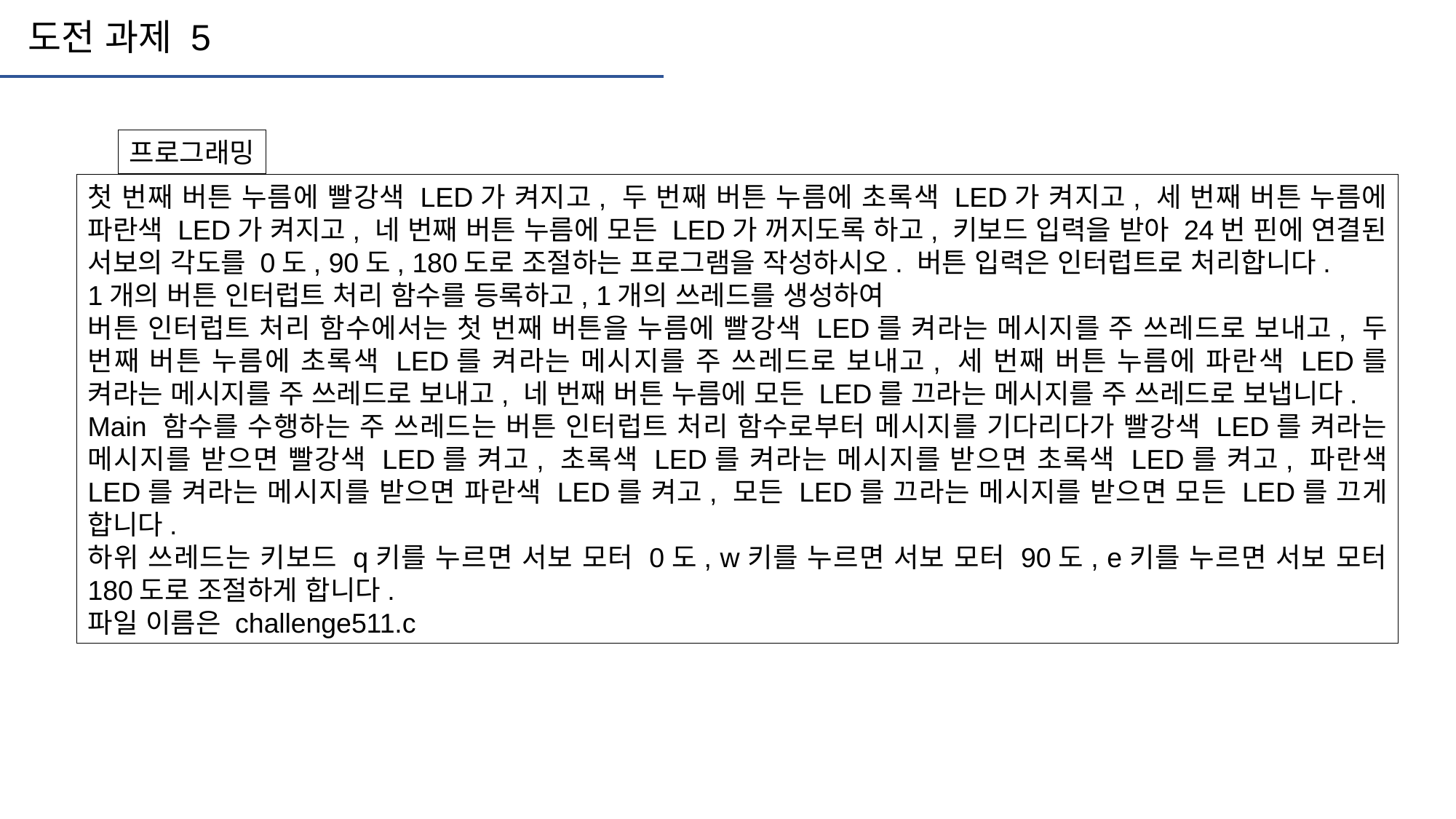

도전 과제 5
프로그래밍
첫 번째 버튼 누름에 빨강색 LED가 켜지고, 두 번째 버튼 누름에 초록색 LED가 켜지고, 세 번째 버튼 누름에 파란색 LED가 켜지고, 네 번째 버튼 누름에 모든 LED가 꺼지도록 하고, 키보드 입력을 받아 24번 핀에 연결된 서보의 각도를 0도, 90도, 180도로 조절하는 프로그램을 작성하시오. 버튼 입력은 인터럽트로 처리합니다.
1개의 버튼 인터럽트 처리 함수를 등록하고, 1개의 쓰레드를 생성하여
버튼 인터럽트 처리 함수에서는 첫 번째 버튼을 누름에 빨강색 LED를 켜라는 메시지를 주 쓰레드로 보내고, 두 번째 버튼 누름에 초록색 LED를 켜라는 메시지를 주 쓰레드로 보내고, 세 번째 버튼 누름에 파란색 LED를 켜라는 메시지를 주 쓰레드로 보내고, 네 번째 버튼 누름에 모든 LED를 끄라는 메시지를 주 쓰레드로 보냅니다.
Main 함수를 수행하는 주 쓰레드는 버튼 인터럽트 처리 함수로부터 메시지를 기다리다가 빨강색 LED를 켜라는 메시지를 받으면 빨강색 LED를 켜고, 초록색 LED를 켜라는 메시지를 받으면 초록색 LED를 켜고, 파란색 LED를 켜라는 메시지를 받으면 파란색 LED를 켜고, 모든 LED를 끄라는 메시지를 받으면 모든 LED를 끄게 합니다.
하위 쓰레드는 키보드 q키를 누르면 서보 모터 0도, w키를 누르면 서보 모터 90도, e키를 누르면 서보 모터 180도로 조절하게 합니다.
파일 이름은 challenge511.c